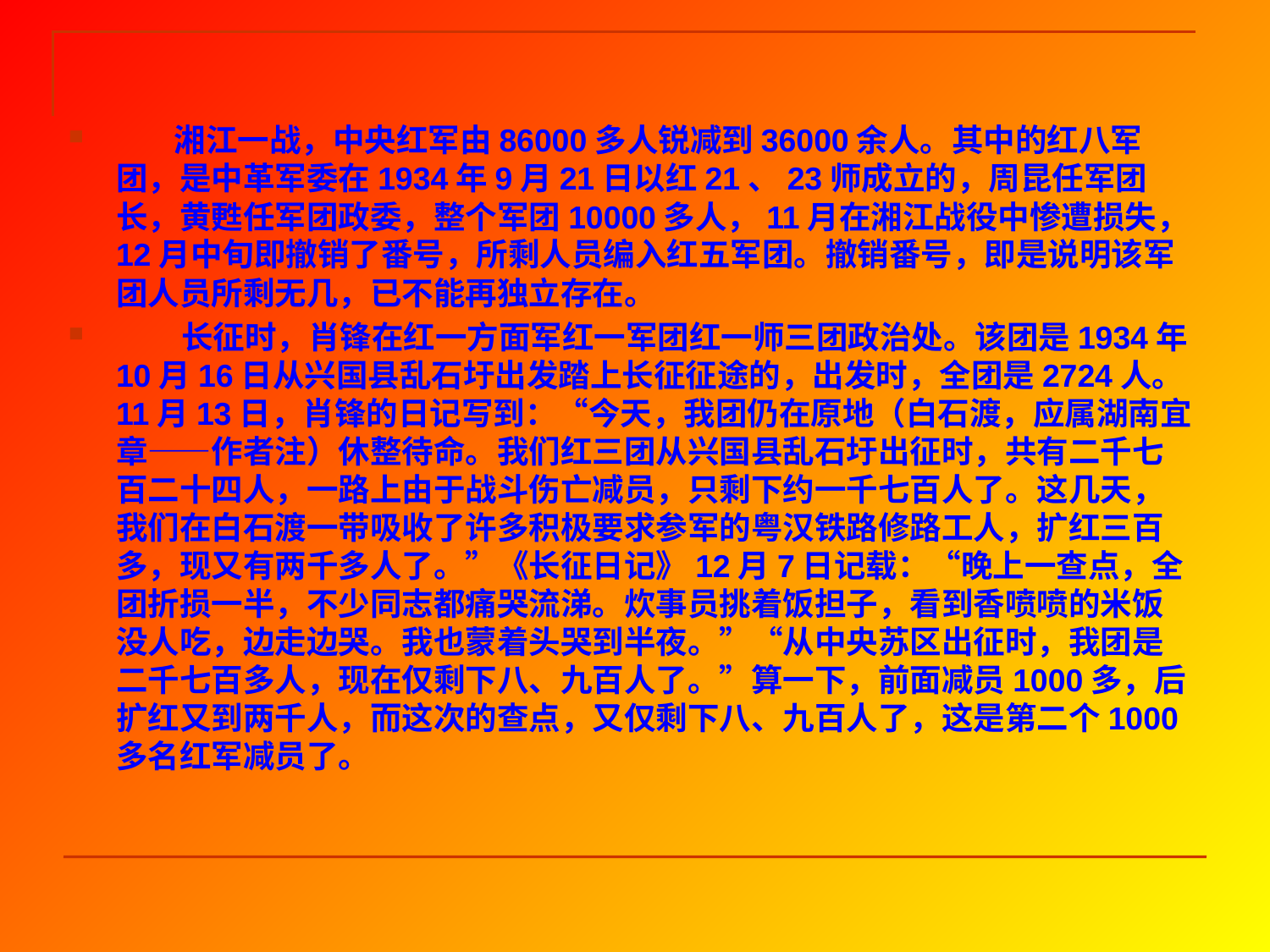

湘江一战，中央红军由86000多人锐减到36000余人。其中的红八军团，是中革军委在1934年9月21日以红21、23师成立的，周昆任军团长，黄甦任军团政委，整个军团10000多人，11月在湘江战役中惨遭损失，12月中旬即撤销了番号，所剩人员编入红五军团。撤销番号，即是说明该军团人员所剩无几，已不能再独立存在。
        长征时，肖锋在红一方面军红一军团红一师三团政治处。该团是1934年10月16日从兴国县乱石圩出发踏上长征征途的，出发时，全团是2724人。11月13日，肖锋的日记写到：“今天，我团仍在原地（白石渡，应属湖南宜章——作者注）休整待命。我们红三团从兴国县乱石圩出征时，共有二千七百二十四人，一路上由于战斗伤亡减员，只剩下约一千七百人了。这几天，我们在白石渡一带吸收了许多积极要求参军的粤汉铁路修路工人，扩红三百多，现又有两千多人了。”《长征日记》12月7日记载：“晚上一查点，全团折损一半，不少同志都痛哭流涕。炊事员挑着饭担子，看到香喷喷的米饭没人吃，边走边哭。我也蒙着头哭到半夜。”“从中央苏区出征时，我团是二千七百多人，现在仅剩下八、九百人了。”算一下，前面减员1000多，后扩红又到两千人，而这次的查点，又仅剩下八、九百人了，这是第二个1000多名红军减员了。